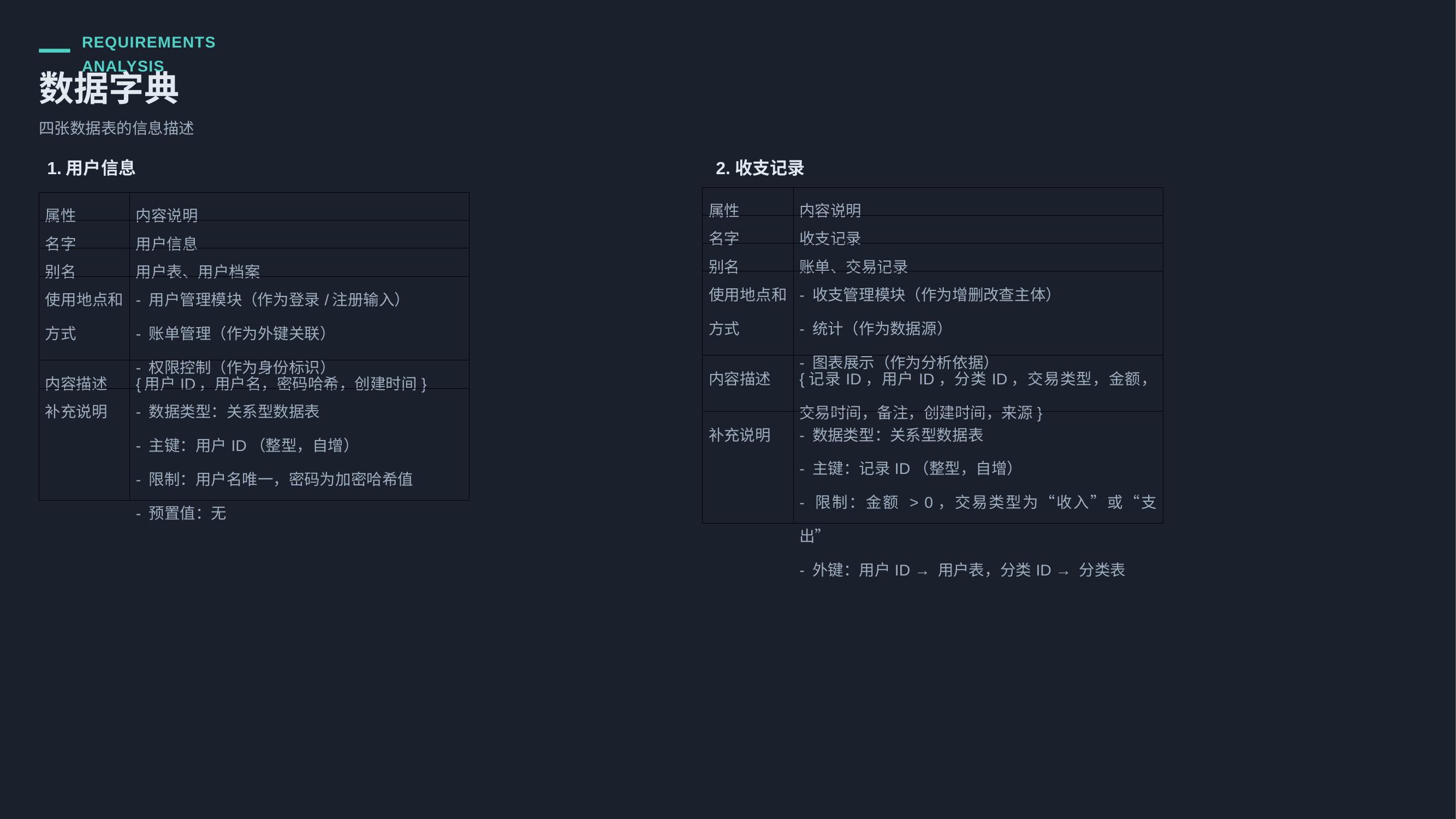

REQUIREMENTS ANALYSIS

数据字典
四张数据表的信息描述
1.用户信息
2.收支记录
| 属性 | 内容说明 |
| --- | --- |
| 名字 | 收支记录 |
| 别名 | 账单、交易记录 |
| 使用地点和方式 | - 收支管理模块（作为增删改查主体） - 统计（作为数据源） - 图表展示（作为分析依据） |
| 内容描述 | {记录ID，用户ID，分类ID，交易类型，金额，交易时间，备注，创建时间，来源} |
| 补充说明 | - 数据类型：关系型数据表 - 主键：记录ID（整型，自增） - 限制：金额 > 0，交易类型为“收入”或“支出” - 外键：用户ID → 用户表，分类ID → 分类表 |
| 属性 | 内容说明 |
| --- | --- |
| 名字 | 用户信息 |
| 别名 | 用户表、用户档案 |
| 使用地点和方式 | - 用户管理模块（作为登录/注册输入） - 账单管理（作为外键关联） - 权限控制（作为身份标识） |
| 内容描述 | {用户ID，用户名，密码哈希，创建时间} |
| 补充说明 | - 数据类型：关系型数据表 - 主键：用户ID（整型，自增） - 限制：用户名唯一，密码为加密哈希值 - 预置值：无 |